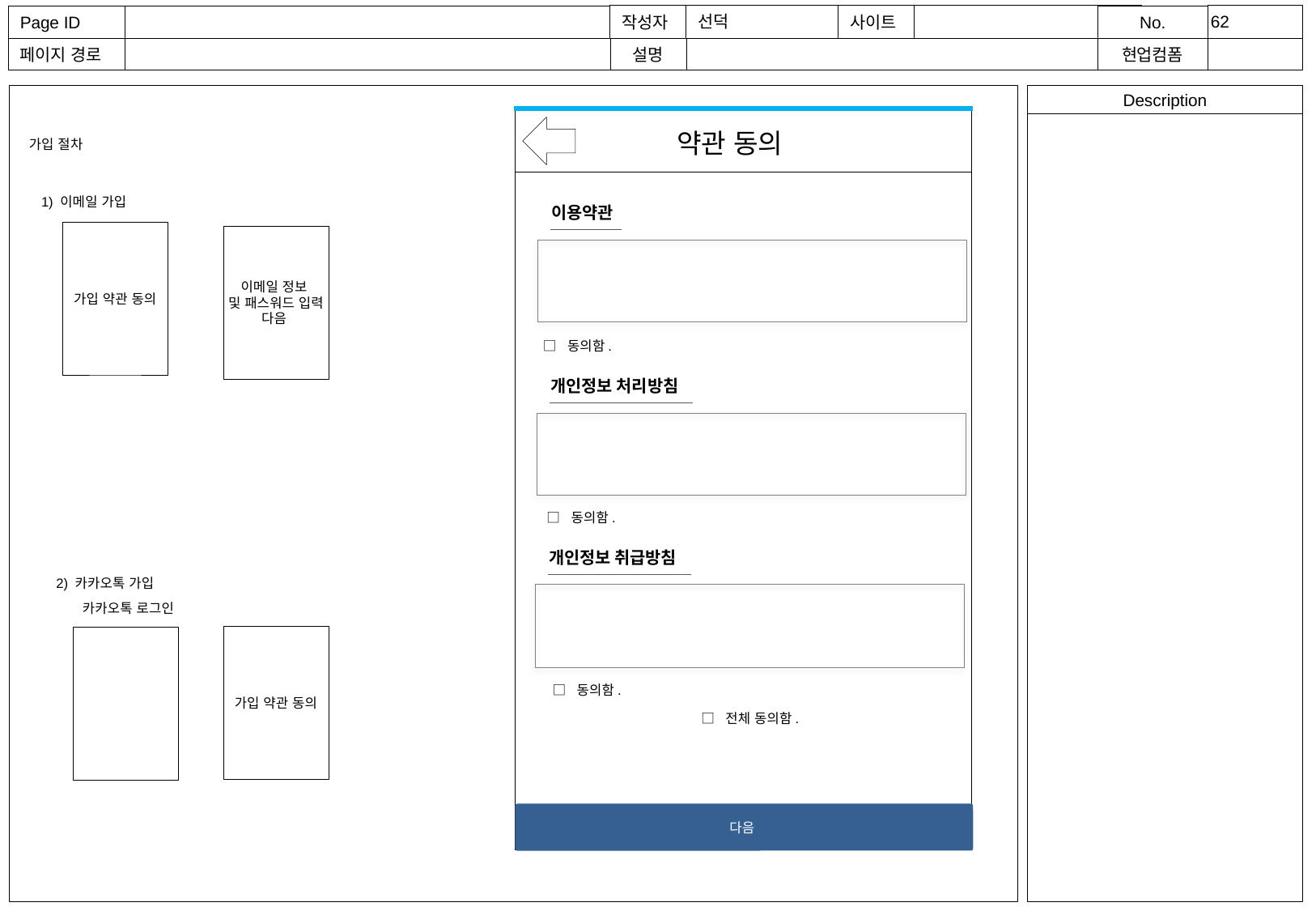

약관 동의
가입 절차
1) 이메일 가입
이용약관
가입 약관 동의
이메일 정보
및 패스워드 입력
다음

□  동의함.
개인정보 처리방침

□  동의함.
개인정보 취급방침
2) 카카오톡 가입

카카오톡 로그인
가입 약관 동의

□  동의함.
□  전체 동의함.
다음